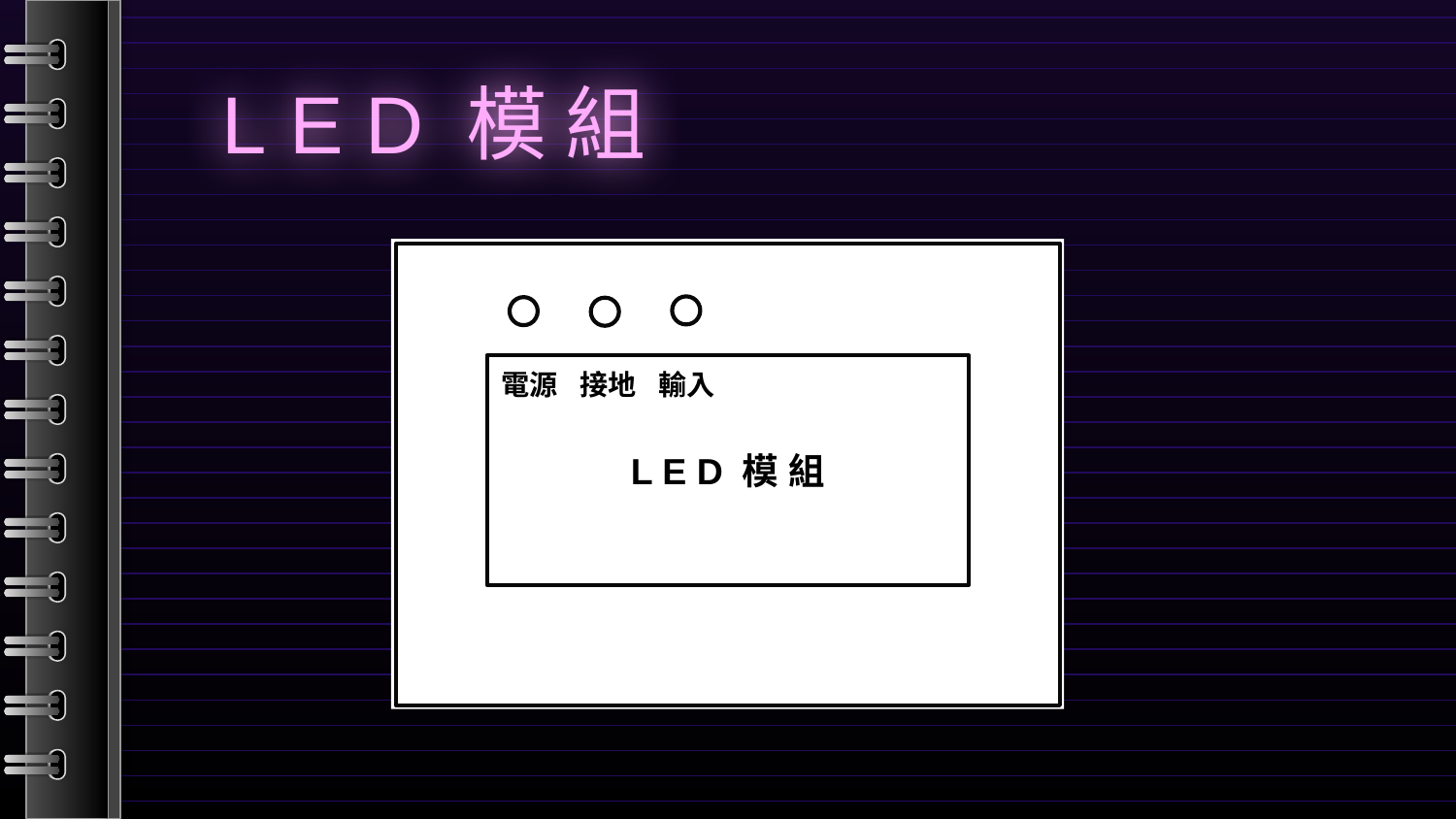

# L E D 模 組

L E D 模 組
接地
輸入
電源